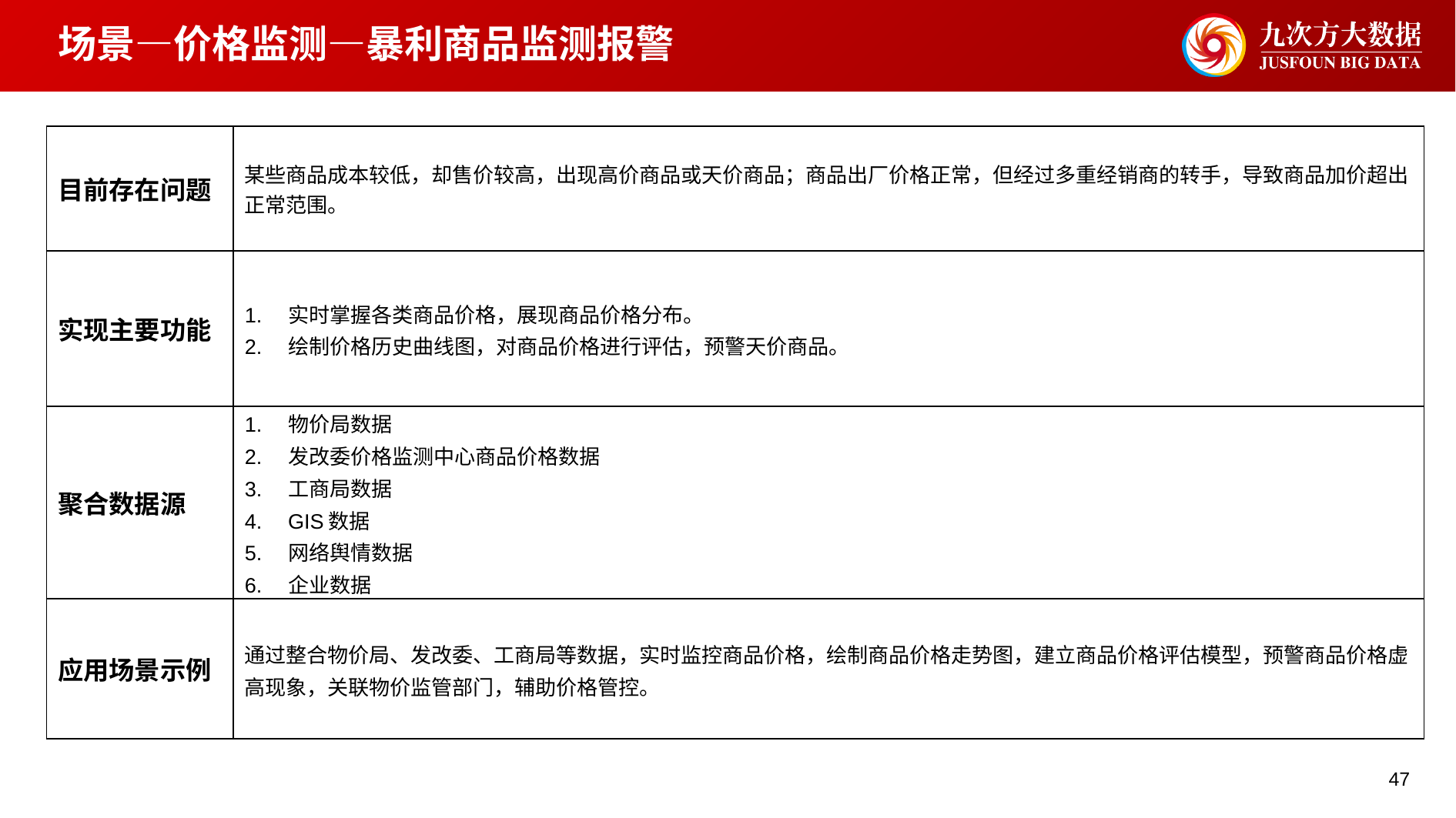

# 场景—价格监测—暴利商品监测报警
| 目前存在问题 | 某些商品成本较低，却售价较高，出现高价商品或天价商品；商品出厂价格正常，但经过多重经销商的转手，导致商品加价超出正常范围。 |
| --- | --- |
| 实现主要功能 | 实时掌握各类商品价格，展现商品价格分布。 绘制价格历史曲线图，对商品价格进行评估，预警天价商品。 |
| 聚合数据源 | 物价局数据 发改委价格监测中心商品价格数据 工商局数据 GIS数据 网络舆情数据 企业数据 |
| 应用场景示例 | 通过整合物价局、发改委、工商局等数据，实时监控商品价格，绘制商品价格走势图，建立商品价格评估模型，预警商品价格虚高现象，关联物价监管部门，辅助价格管控。 |
47